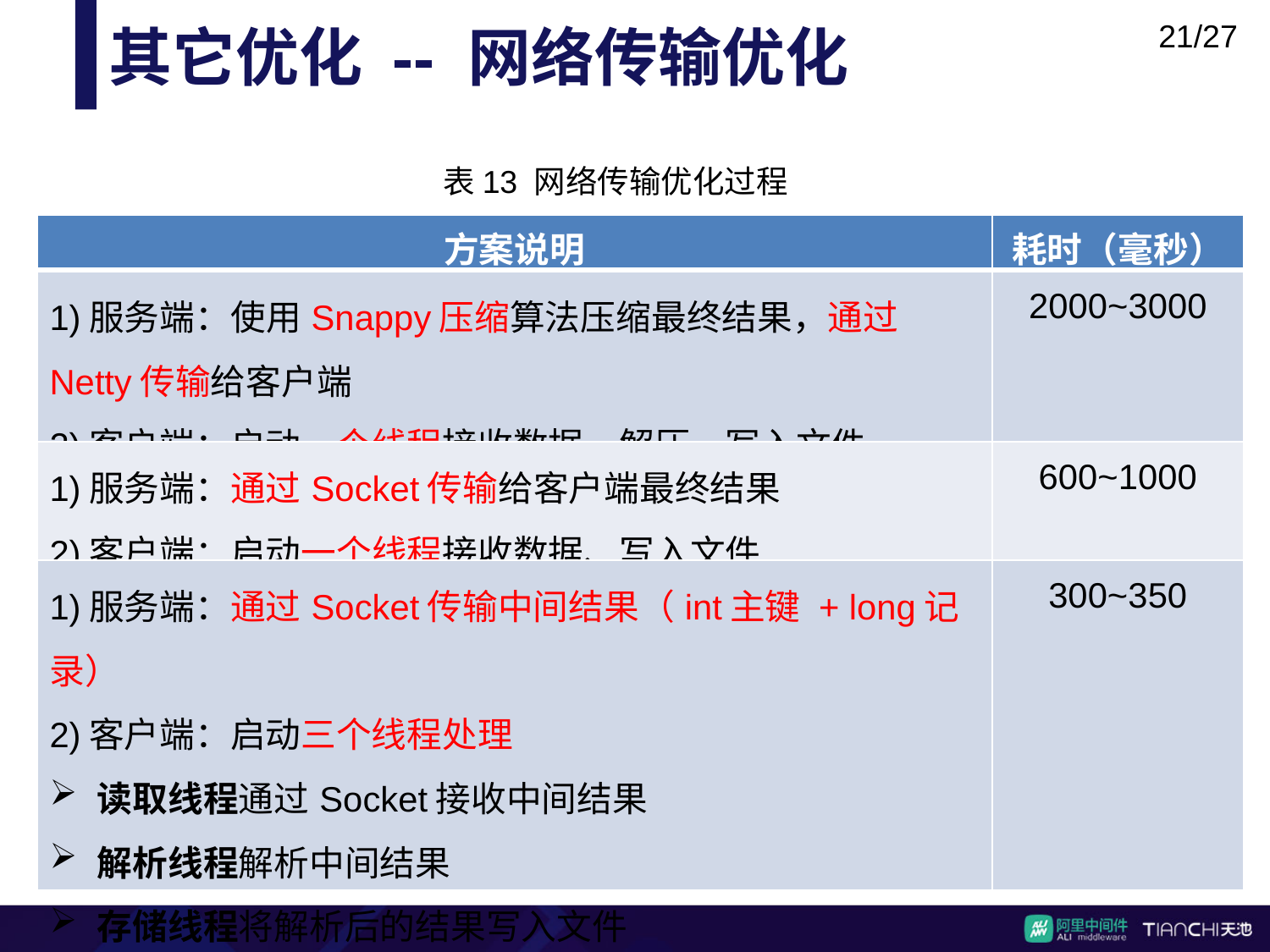

21/27
其它优化 -- 网络传输优化
表13 网络传输优化过程
| 方案说明 | 耗时（毫秒） |
| --- | --- |
| 1)服务端：使用Snappy压缩算法压缩最终结果，通过Netty传输给客户端 2)客户端：启动一个线程接收数据、解压、写入文件 | 2000~3000 |
| 1)服务端：通过Socket传输给客户端最终结果 2)客户端：启动一个线程接收数据、写入文件 | 600~1000 |
| 1)服务端：通过Socket传输中间结果（int主键 + long记录） 2)客户端：启动三个线程处理 读取线程通过Socket接收中间结果 解析线程解析中间结果 存储线程将解析后的结果写入文件 | 300~350 |